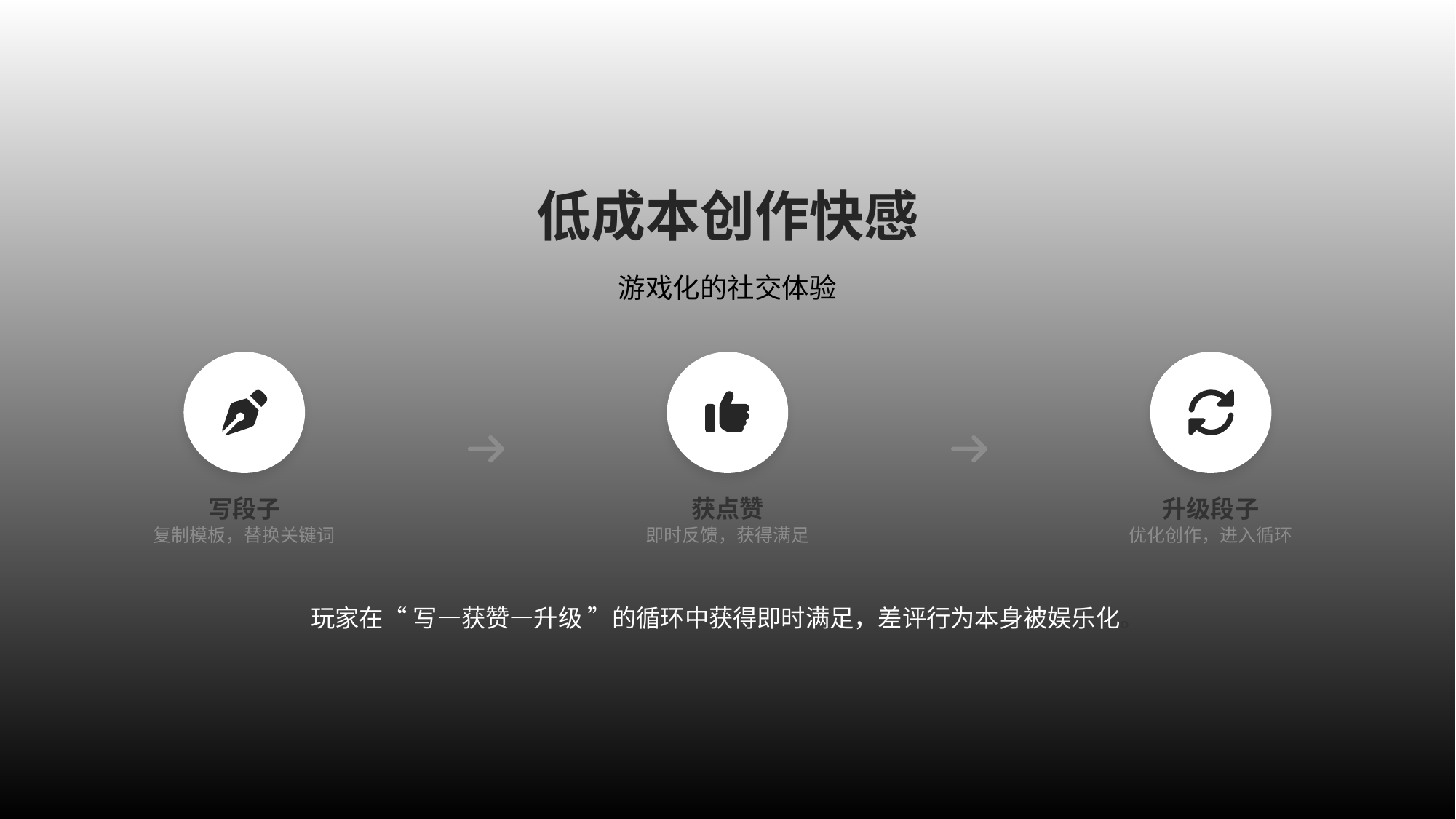

低成本创作快感
游戏化的社交体验

写段子
获点赞
升级段子
复制模板，替换关键词
即时反馈，获得满足
优化创作，进入循环
玩家在“ 写—获赞—升级 ”的循环中获得即时满足，差评行为本身被娱乐化。